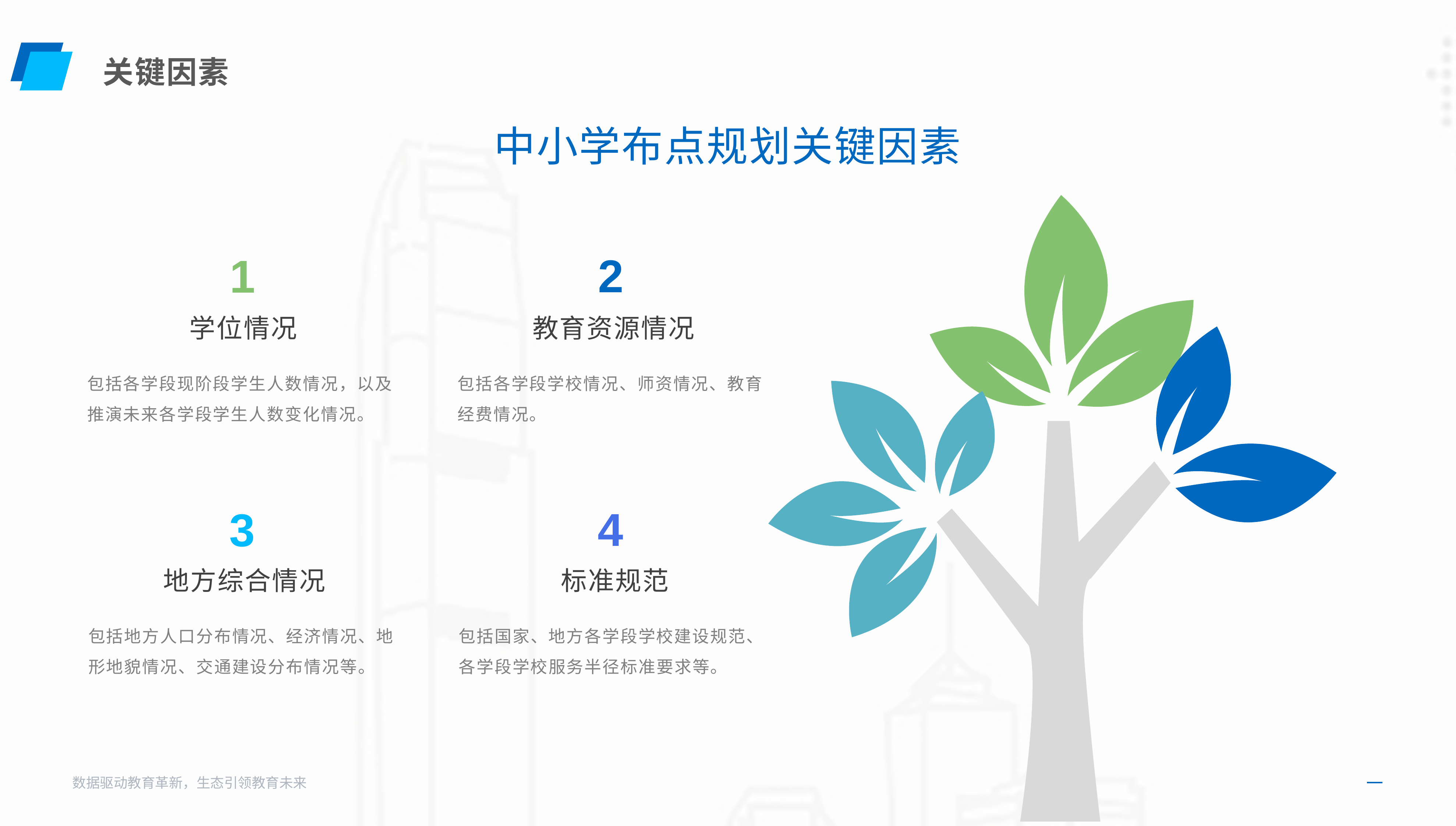

关键因素
中小学布点规划关键因素
2
1
学位情况
教育资源情况
包括各学段现阶段学生人数情况，以及推演未来各学段学生人数变化情况。
包括各学段学校情况、师资情况、教育经费情况。
4
3
地方综合情况
标准规范
包括地方人口分布情况、经济情况、地形地貌情况、交通建设分布情况等。
包括国家、地方各学段学校建设规范、各学段学校服务半径标准要求等。